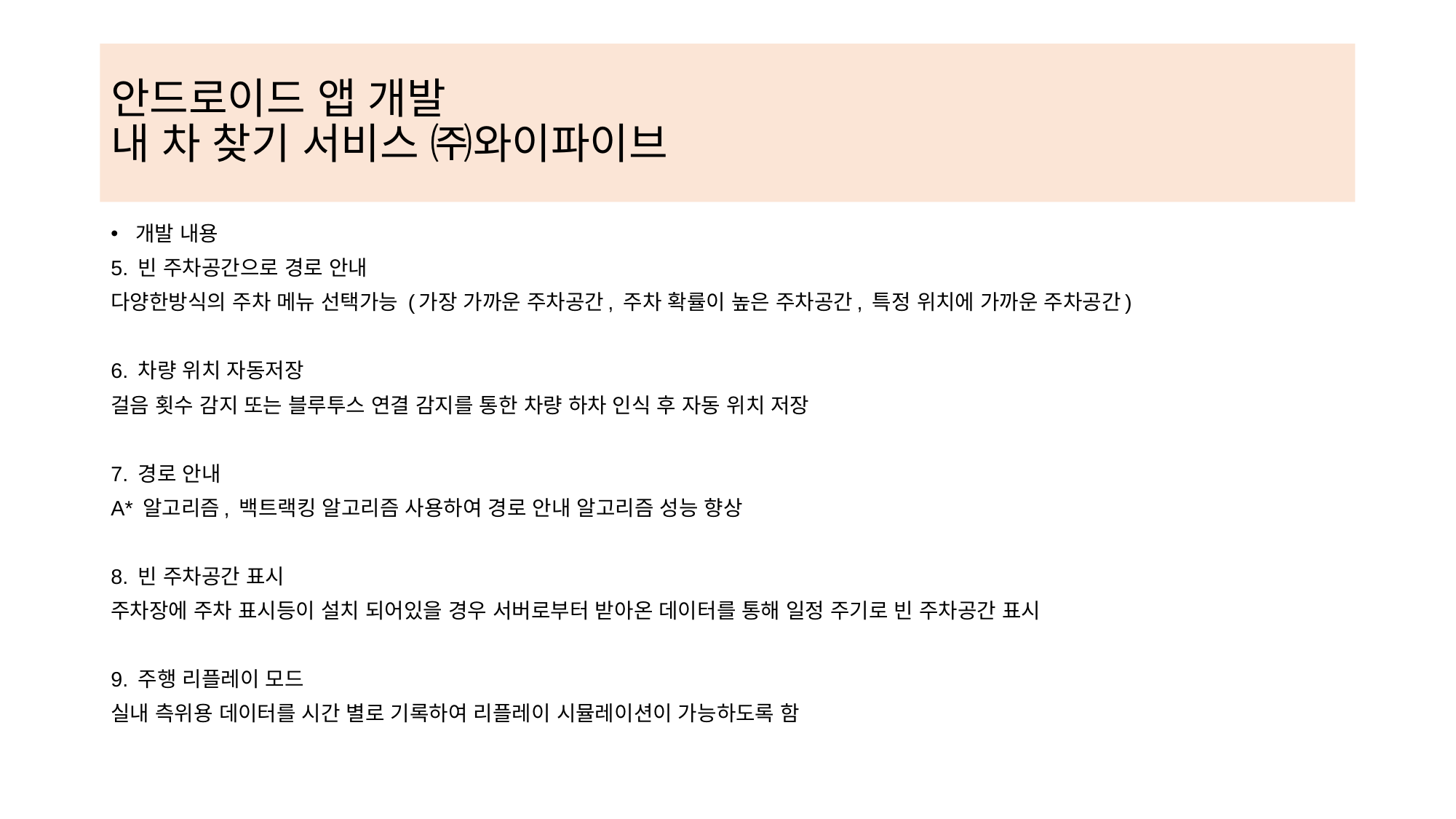

# 안드로이드 앱 개발 내 차 찾기 서비스 ㈜와이파이브
개발 내용
5. 빈 주차공간으로 경로 안내
다양한방식의 주차 메뉴 선택가능 (가장 가까운 주차공간, 주차 확률이 높은 주차공간, 특정 위치에 가까운 주차공간)

6. 차량 위치 자동저장
걸음 횟수 감지 또는 블루투스 연결 감지를 통한 차량 하차 인식 후 자동 위치 저장

7. 경로 안내
A* 알고리즘, 백트랙킹 알고리즘 사용하여 경로 안내 알고리즘 성능 향상

8. 빈 주차공간 표시
주차장에 주차 표시등이 설치 되어있을 경우 서버로부터 받아온 데이터를 통해 일정 주기로 빈 주차공간 표시

9. 주행 리플레이 모드
실내 측위용 데이터를 시간 별로 기록하여 리플레이 시뮬레이션이 가능하도록 함